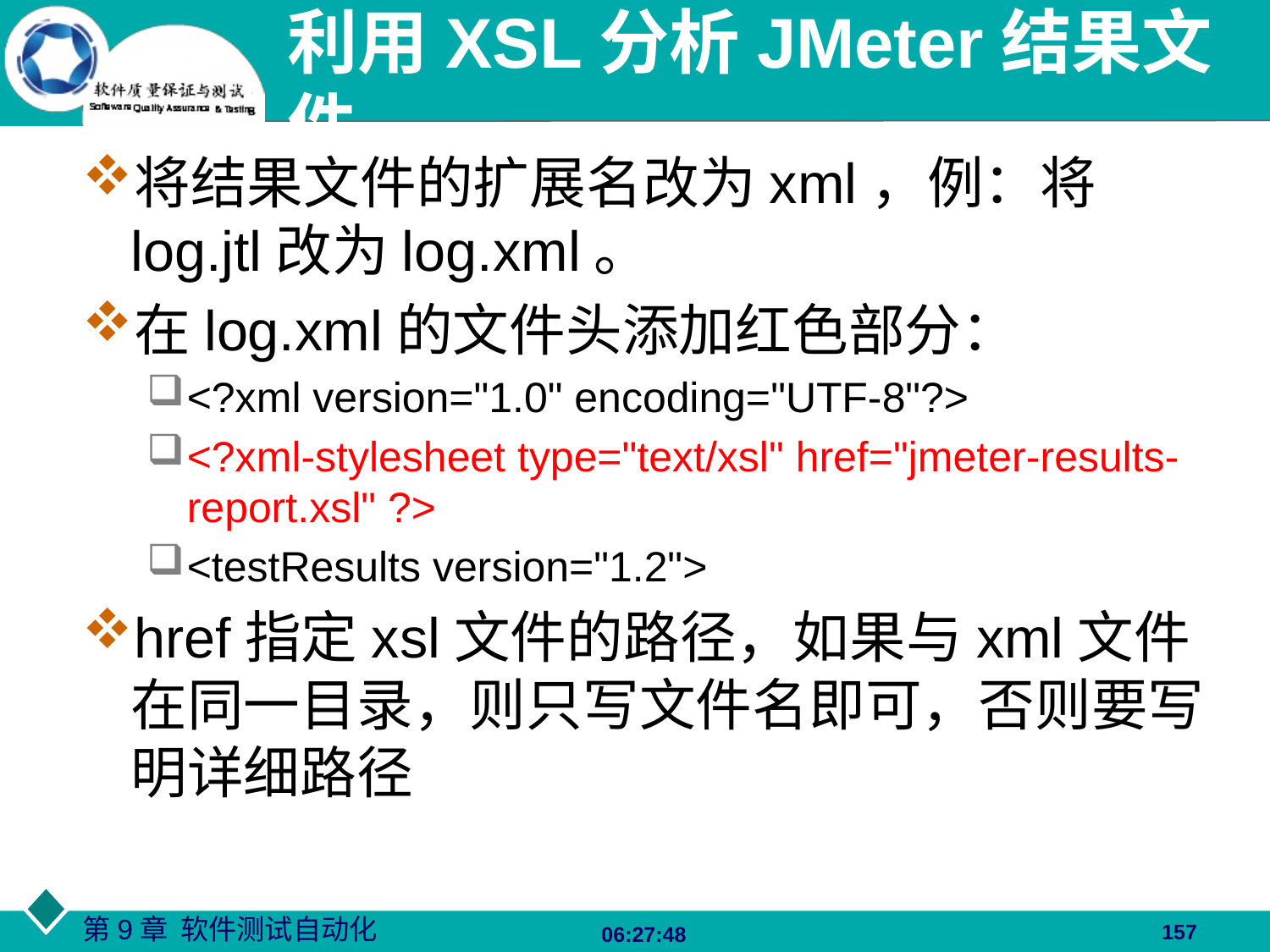

# 利用XSL分析JMeter结果文件
将结果文件的扩展名改为xml，例：将log.jtl改为log.xml。
在log.xml的文件头添加红色部分：
<?xml version="1.0" encoding="UTF-8"?>
<?xml-stylesheet type="text/xsl" href="jmeter-results-report.xsl" ?>
<testResults version="1.2">
href指定xsl文件的路径，如果与xml文件在同一目录，则只写文件名即可，否则要写明详细路径
157
06:27:48